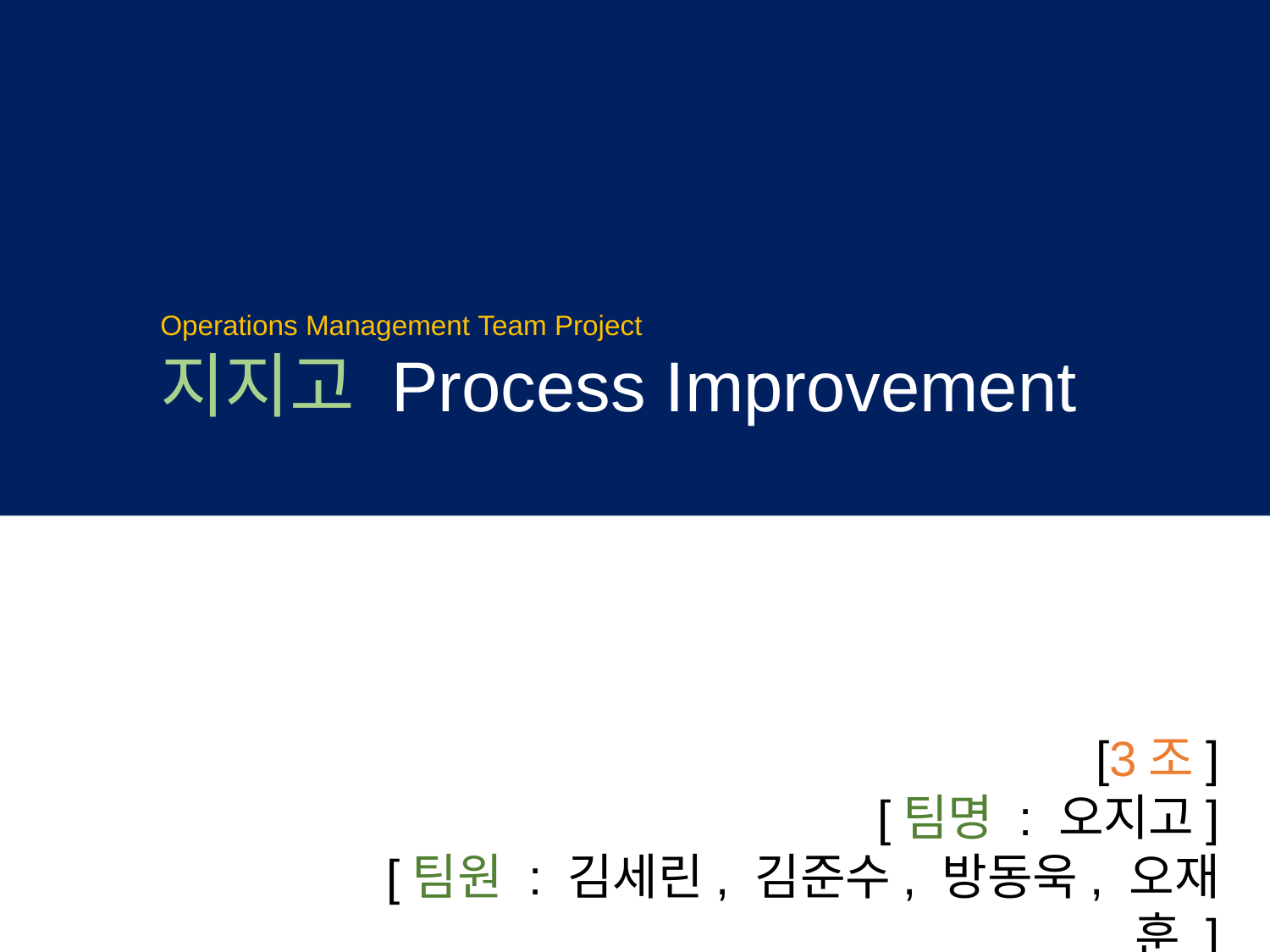

Operations Management Team Project
지지고 Process Improvement
[3조]
[팀명 : 오지고]
[팀원 : 김세린, 김준수, 방동욱, 오재훈 ]